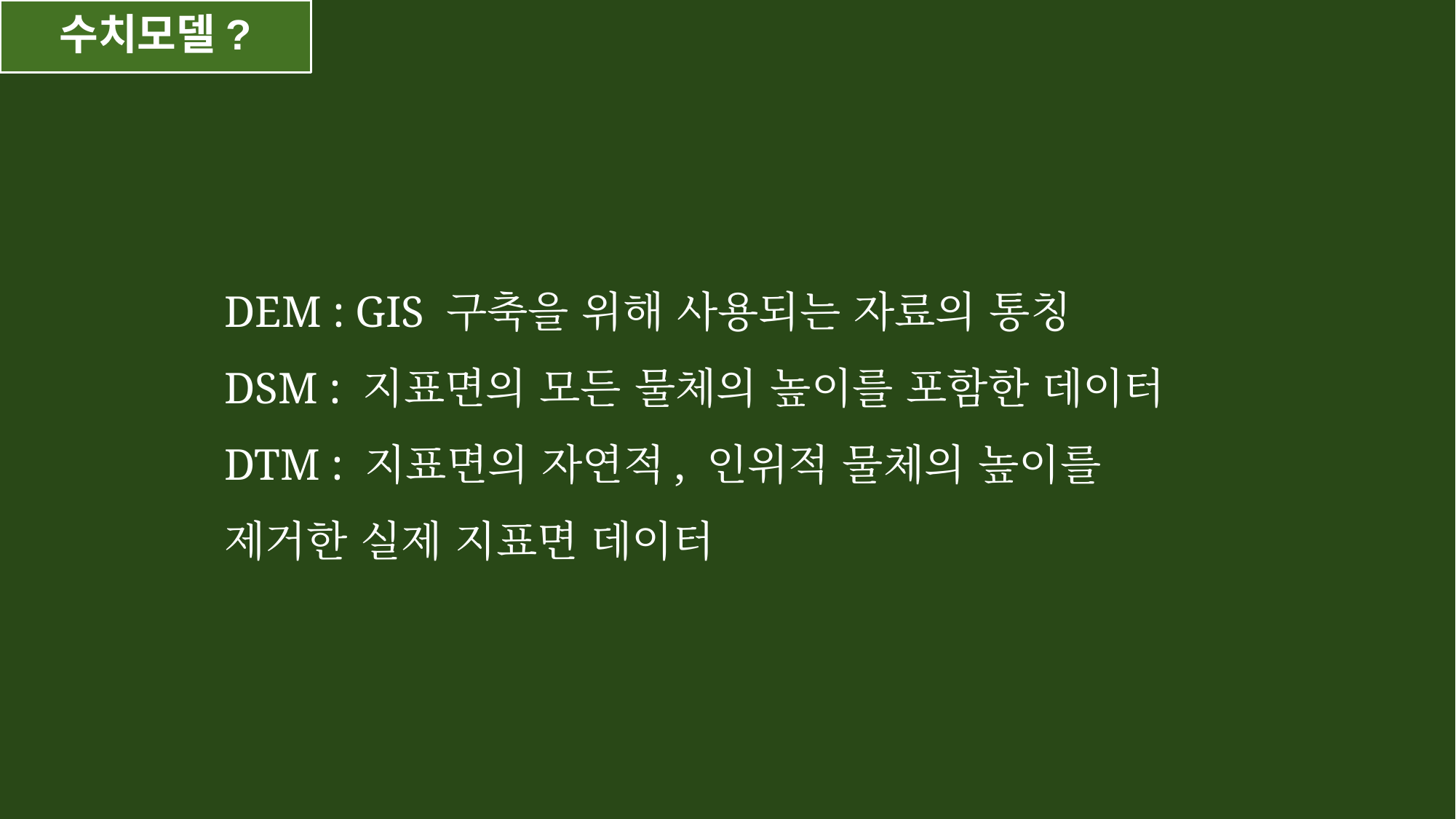

# 수치모델?
DEM : GIS 구축을 위해 사용되는 자료의 통칭
DSM : 지표면의 모든 물체의 높이를 포함한 데이터
DTM : 지표면의 자연적, 인위적 물체의 높이를 제거한 실제 지표면 데이터